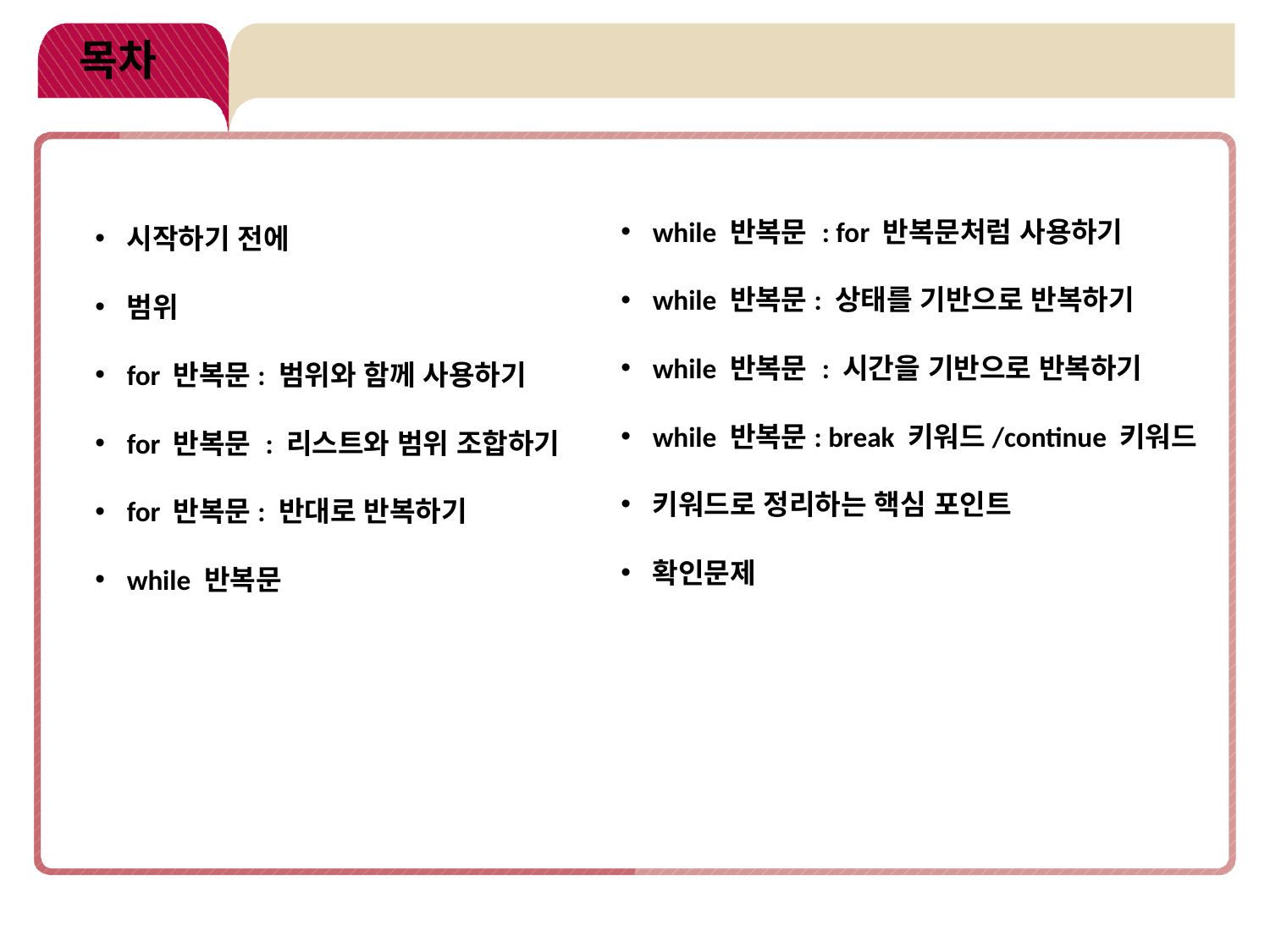

# 목차
while 반복문 : for 반복문처럼 사용하기
while 반복문: 상태를 기반으로 반복하기
while 반복문 : 시간을 기반으로 반복하기
while 반복문: break 키워드/continue 키워드
키워드로 정리하는 핵심 포인트
확인문제

시작하기 전에
범위
for 반복문: 범위와 함께 사용하기
for 반복문 : 리스트와 범위 조합하기
for 반복문: 반대로 반복하기
while 반복문